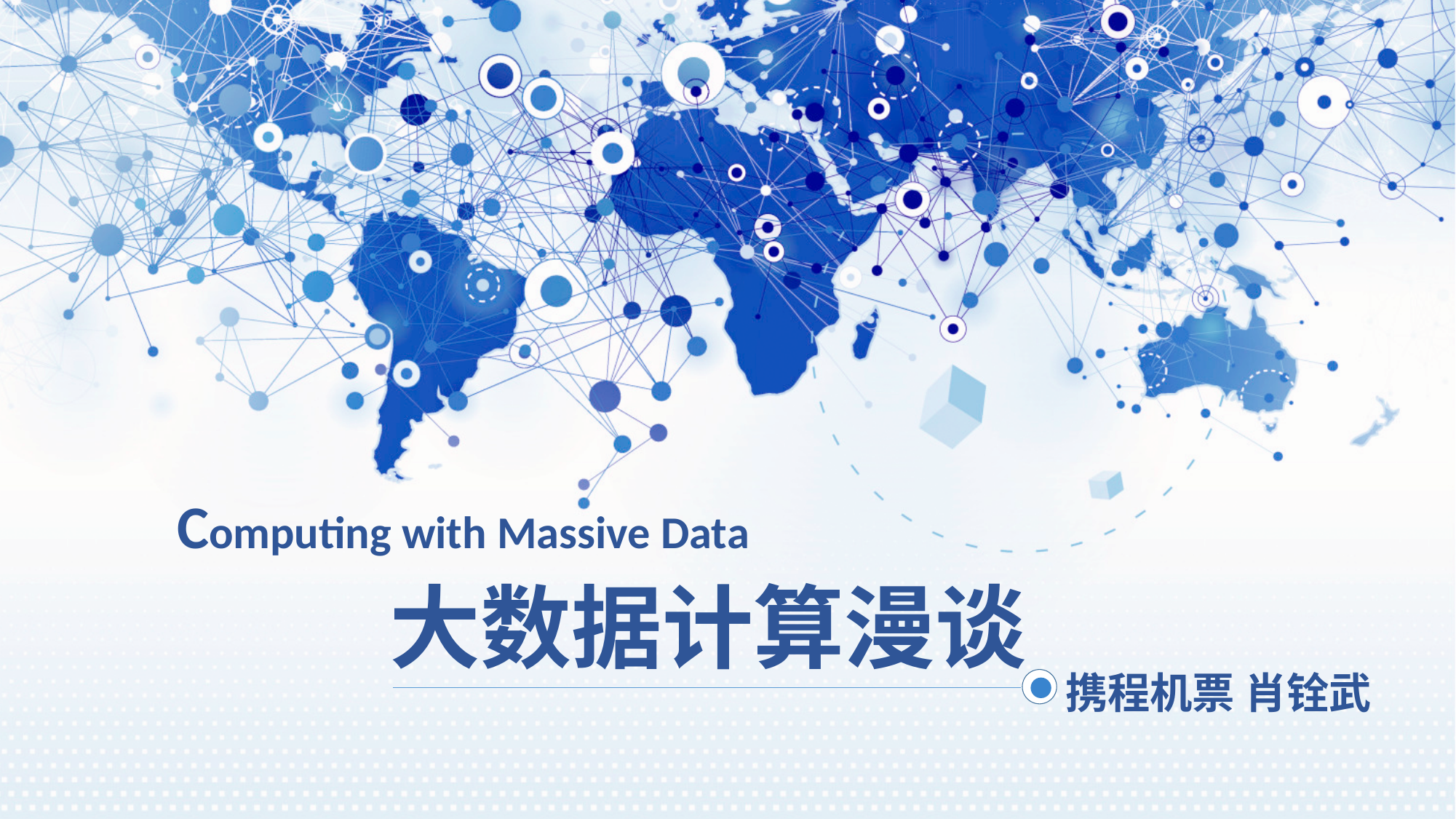

Computing with Massive Data

# 大数据计算漫谈
携程机票 肖铨武